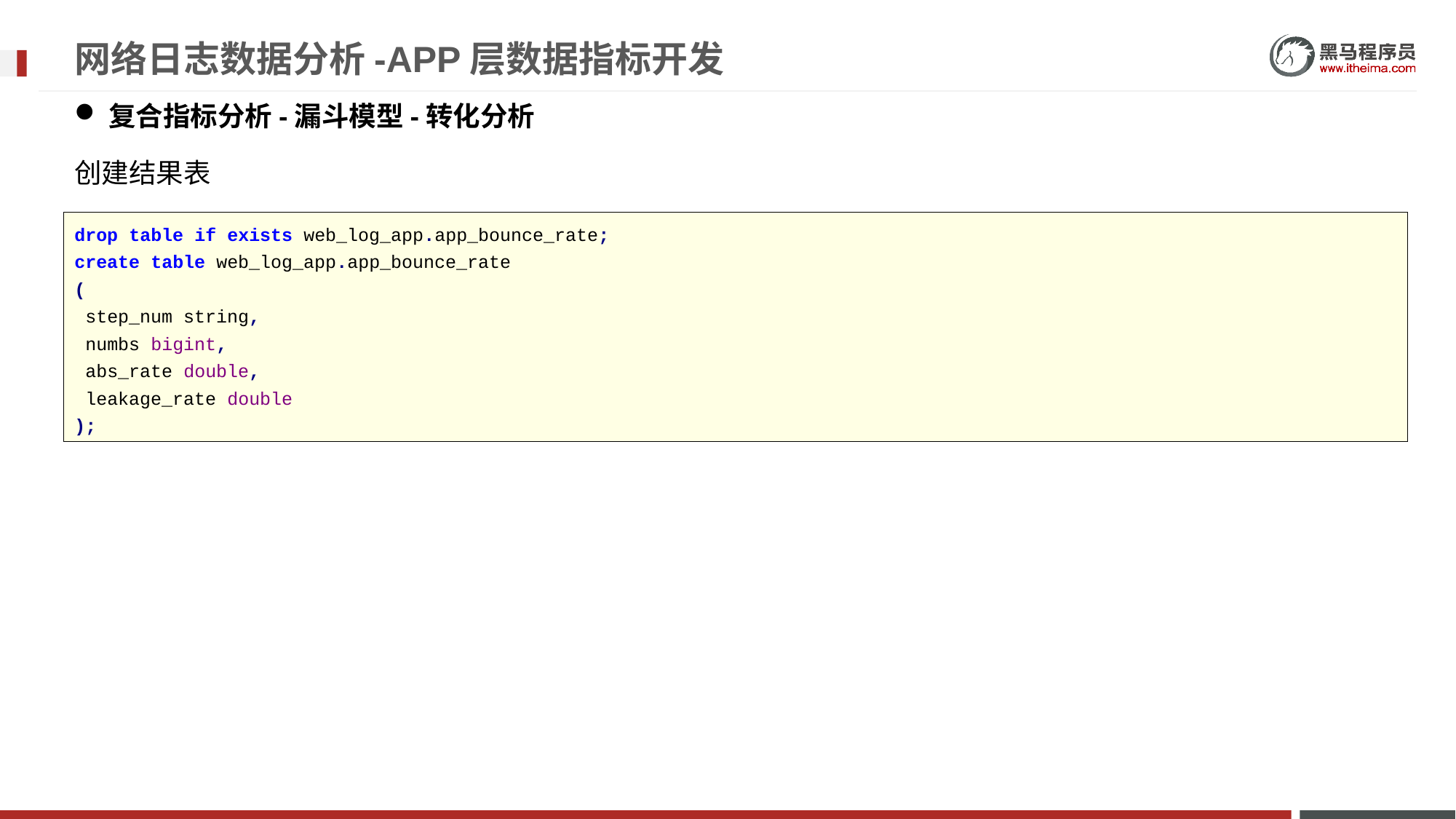

# 网络日志数据分析-APP层数据指标开发
复合指标分析-漏斗模型-转化分析
创建结果表
drop table if exists web_log_app.app_bounce_rate;
create table web_log_app.app_bounce_rate
(
 step_num string,
 numbs bigint,
 abs_rate double,
 leakage_rate double
);